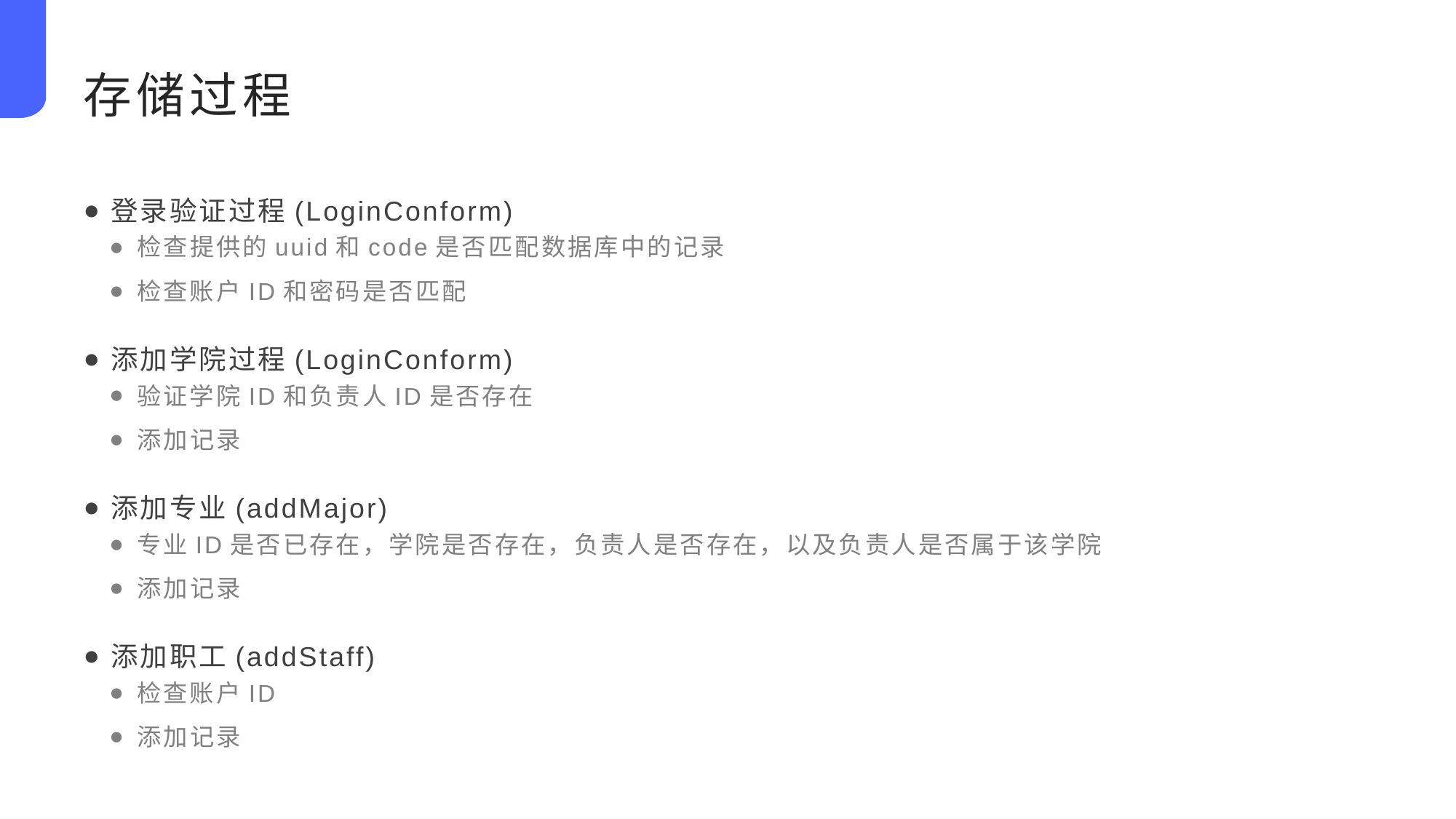

存储过程
登录验证过程(LoginConform)
检查提供的uuid和code是否匹配数据库中的记录
检查账户ID和密码是否匹配
添加学院过程(LoginConform)
验证学院ID和负责人ID是否存在
添加记录
添加专业(addMajor)
专业ID是否已存在，学院是否存在，负责人是否存在，以及负责人是否属于该学院
添加记录
添加职工(addStaff)
检查账户ID
添加记录